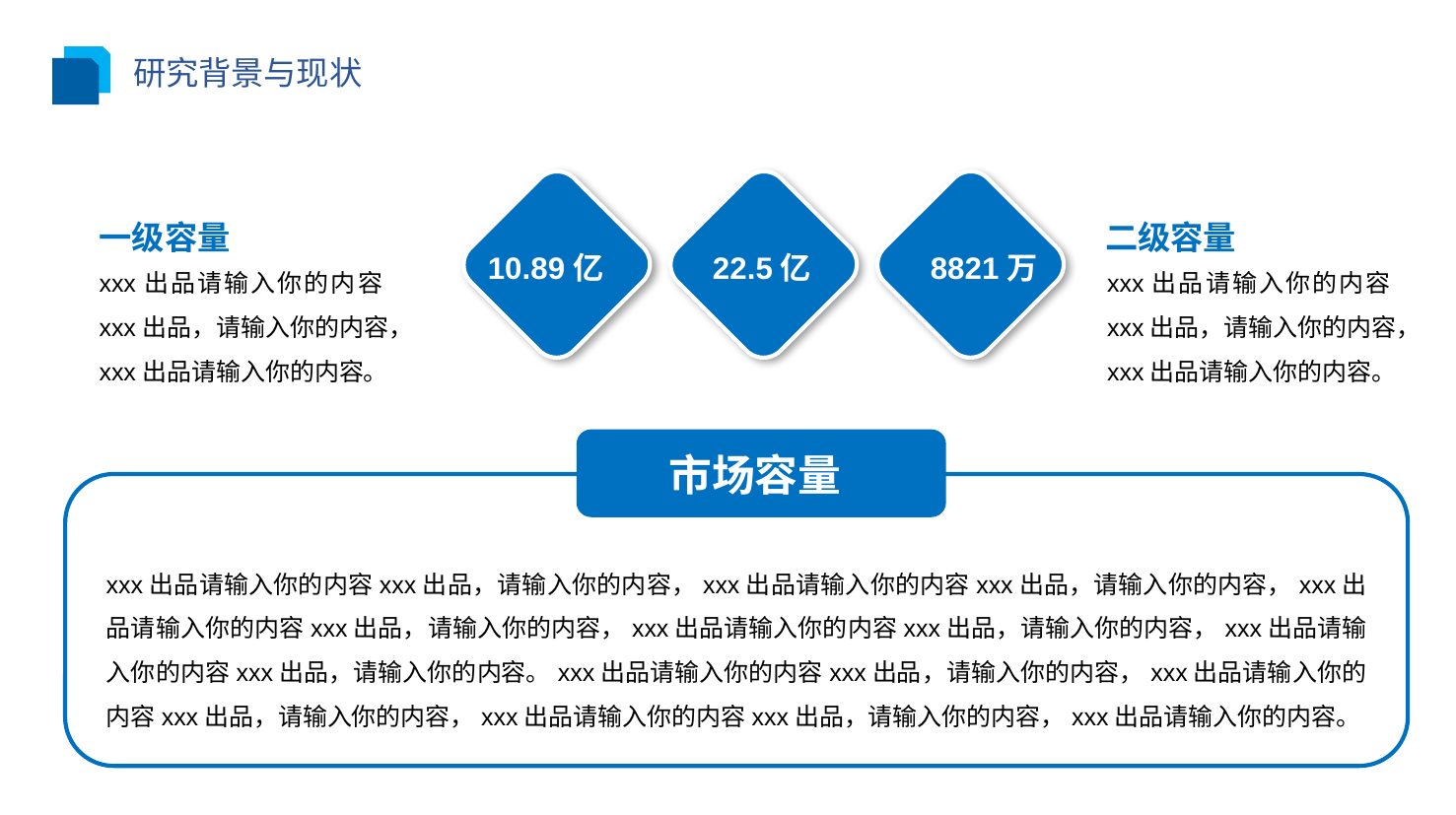

研究背景与现状

一级容量
二级容量
10.89亿
22.5亿
8821万
xxx出品请输入你的内容xxx出品，请输入你的内容，xxx出品请输入你的内容。
xxx出品请输入你的内容xxx出品，请输入你的内容，xxx出品请输入你的内容。

市场容量

xxx出品请输入你的内容xxx出品，请输入你的内容，xxx出品请输入你的内容xxx出品，请输入你的内容，xxx出品请输入你的内容xxx出品，请输入你的内容，xxx出品请输入你的内容xxx出品，请输入你的内容，xxx出品请输入你的内容xxx出品，请输入你的内容。xxx出品请输入你的内容xxx出品，请输入你的内容，xxx出品请输入你的内容xxx出品，请输入你的内容，xxx出品请输入你的内容xxx出品，请输入你的内容，xxx出品请输入你的内容。